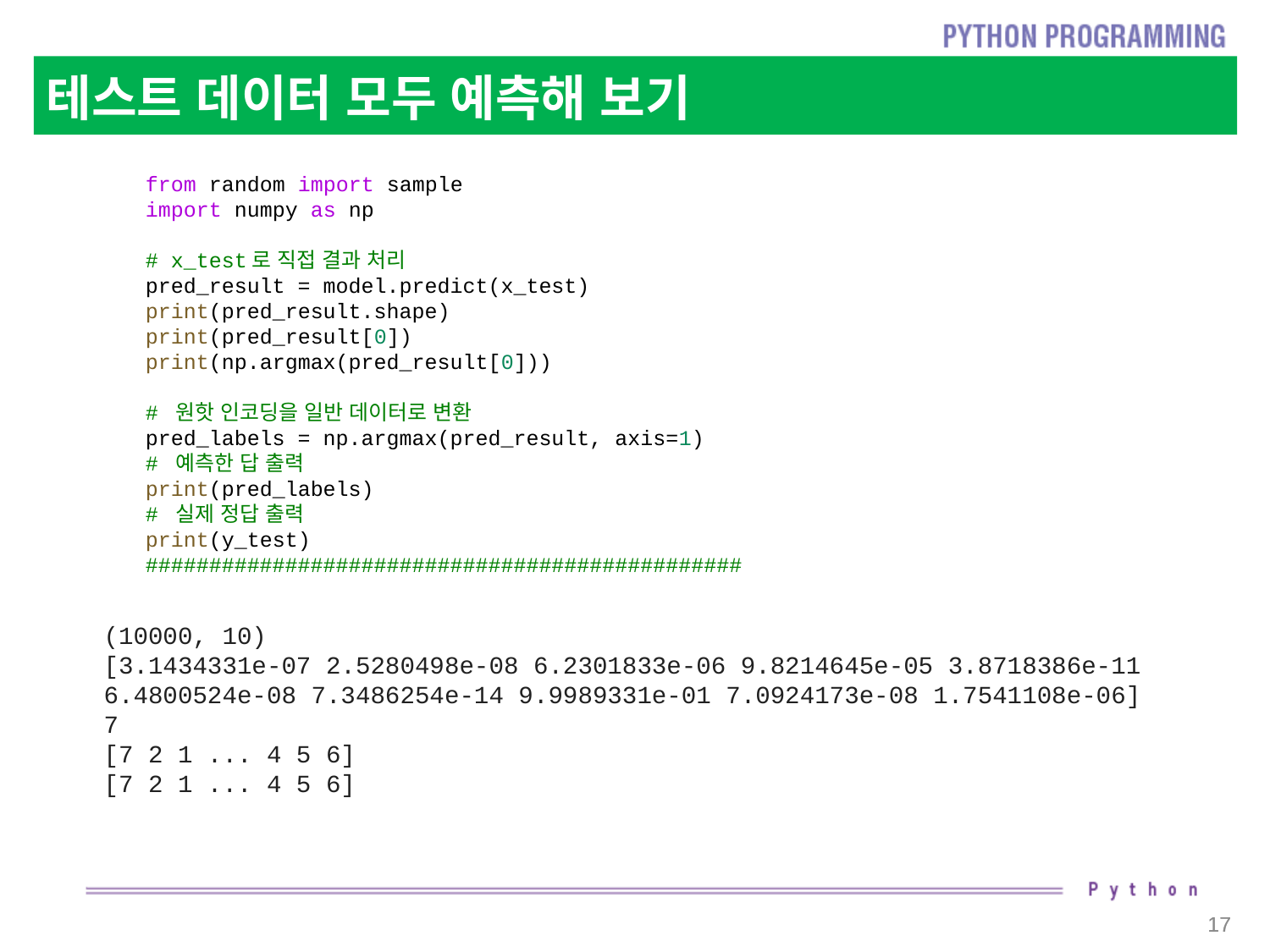

# 테스트 데이터 모두 예측해 보기
from random import sample
import numpy as np
# x_test로 직접 결과 처리
pred_result = model.predict(x_test)
print(pred_result.shape)
print(pred_result[0])
print(np.argmax(pred_result[0]))
# 원핫 인코딩을 일반 데이터로 변환
pred_labels = np.argmax(pred_result, axis=1)
# 예측한 답 출력
print(pred_labels)
# 실제 정답 출력
print(y_test)
###############################################

(10000, 10)
[3.1434331e-07 2.5280498e-08 6.2301833e-06 9.8214645e-05 3.8718386e-11 6.4800524e-08 7.3486254e-14 9.9989331e-01 7.0924173e-08 1.7541108e-06]
7
[7 2 1 ... 4 5 6]
[7 2 1 ... 4 5 6]
17